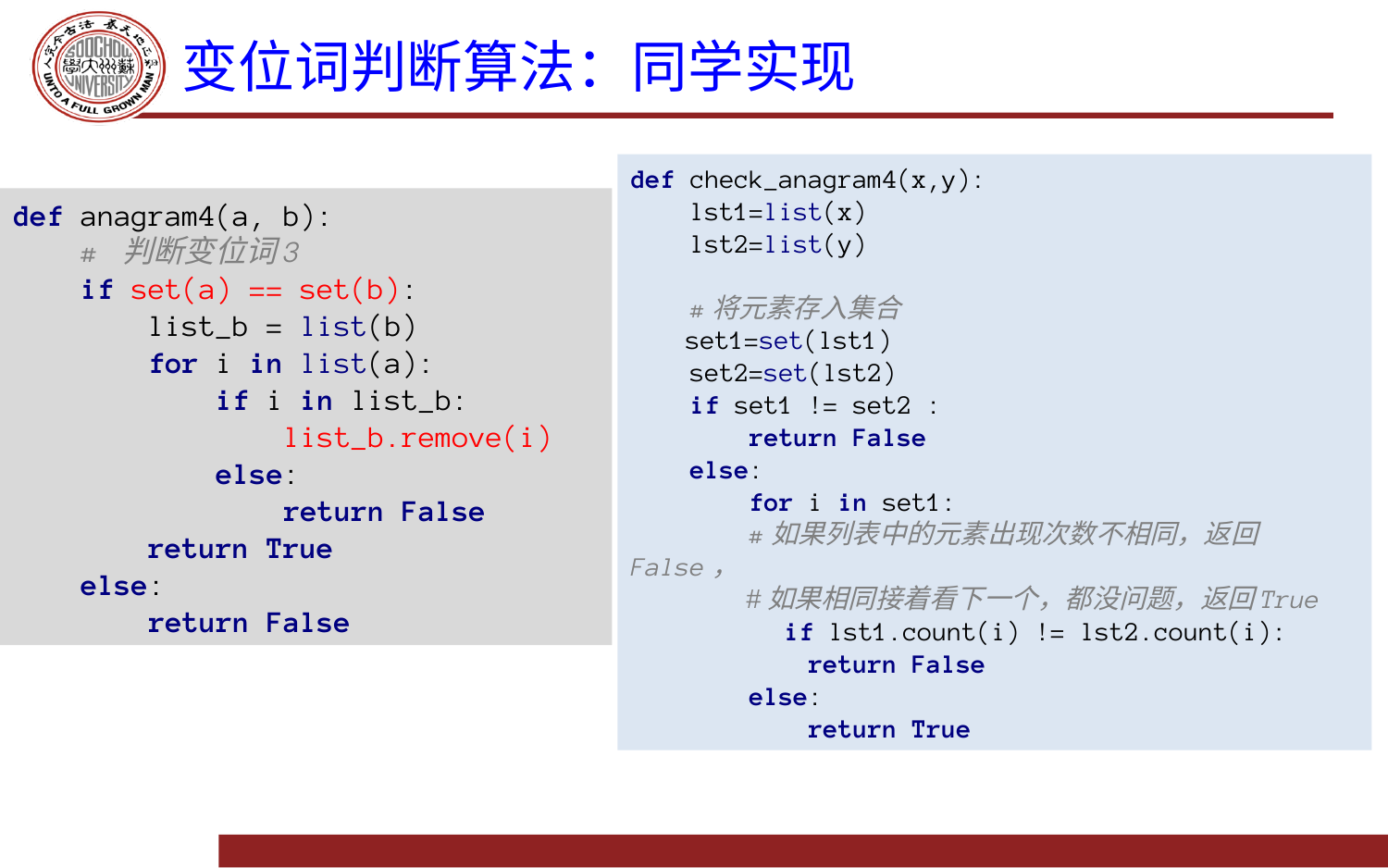

# 变位词判断算法：同学实现
def check_anagram4(x,y):
    lst1=list(x)
    lst2=list(y)
    #将元素存入集合
        set1=set(lst1)
    set2=set(lst2)
    if set1 != set2 :
        return False
    else:
        for i in set1:
        #如果列表中的元素出现次数不相同，返回False，
               #如果相同接着看下一个，都没问题，返回True
       	 if lst1.count(i) != lst2.count(i):
            return False
        else:
            return True
def anagram4(a, b):
    # 判断变位词3
    if set(a) == set(b):
        list_b = list(b)
        for i in list(a):
            if i in list_b:
                list_b.remove(i)
            else:
                return False
        return True
    else:
        return False